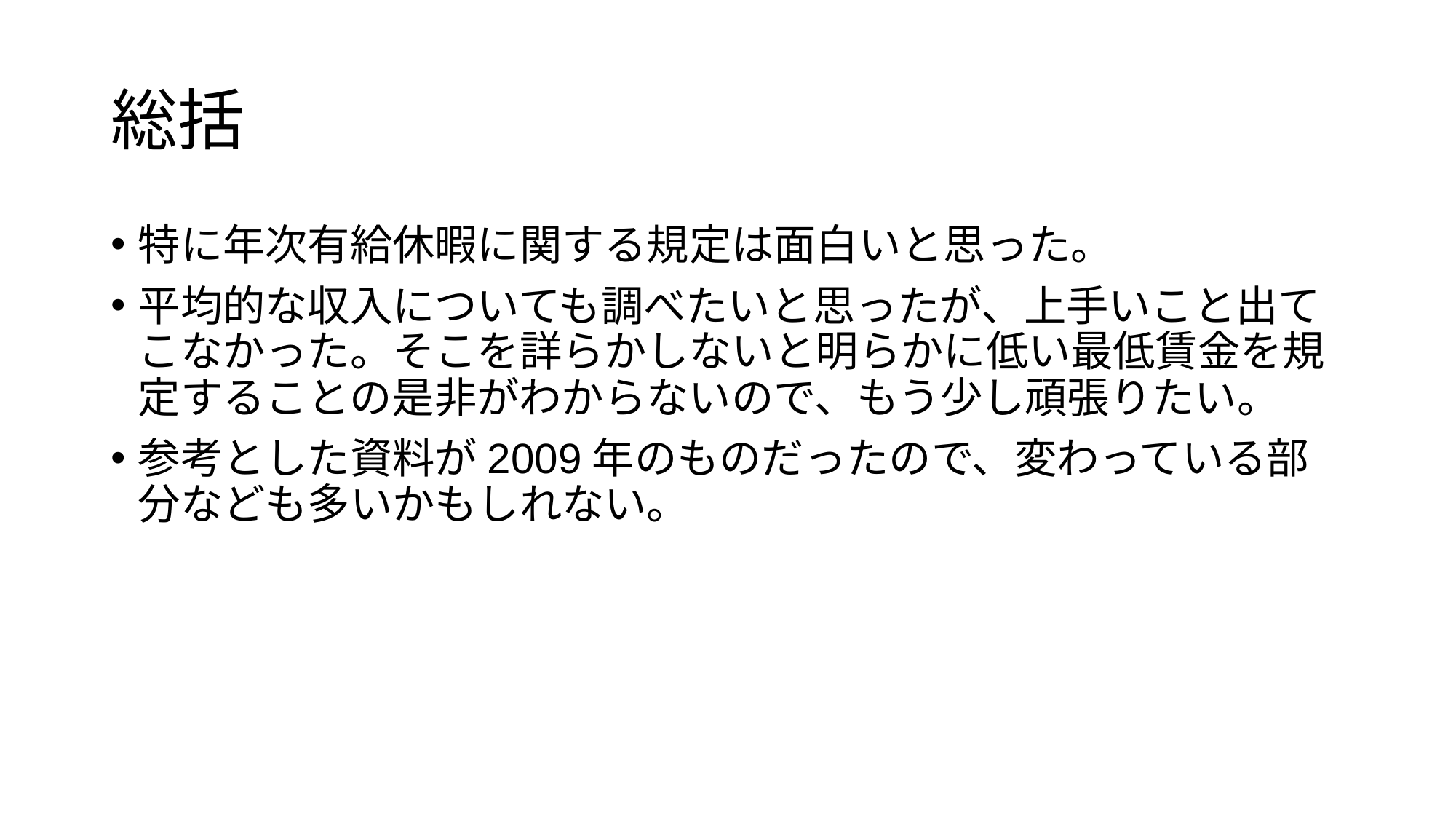

# 総括
特に年次有給休暇に関する規定は面白いと思った。
平均的な収入についても調べたいと思ったが、上手いこと出てこなかった。そこを詳らかしないと明らかに低い最低賃金を規定することの是非がわからないので、もう少し頑張りたい。
参考とした資料が2009年のものだったので、変わっている部分なども多いかもしれない。